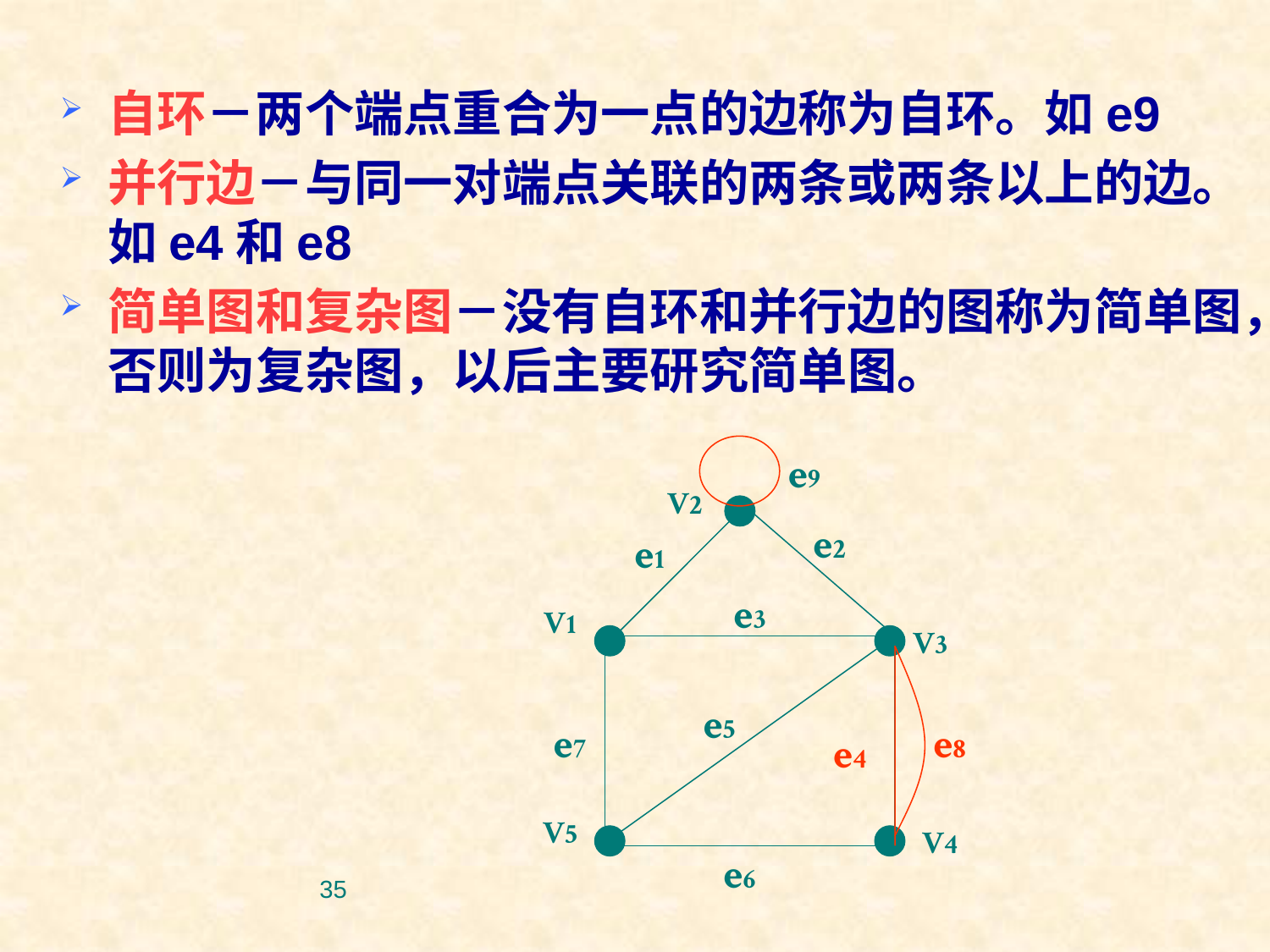

自环－两个端点重合为一点的边称为自环。如e9
并行边－与同一对端点关联的两条或两条以上的边。如e4和e8
简单图和复杂图－没有自环和并行边的图称为简单图，否则为复杂图，以后主要研究简单图。

e9
V2

e2
e1
e3
V1
V3

e5
e7
e8
e4
V5
V4

e6

35